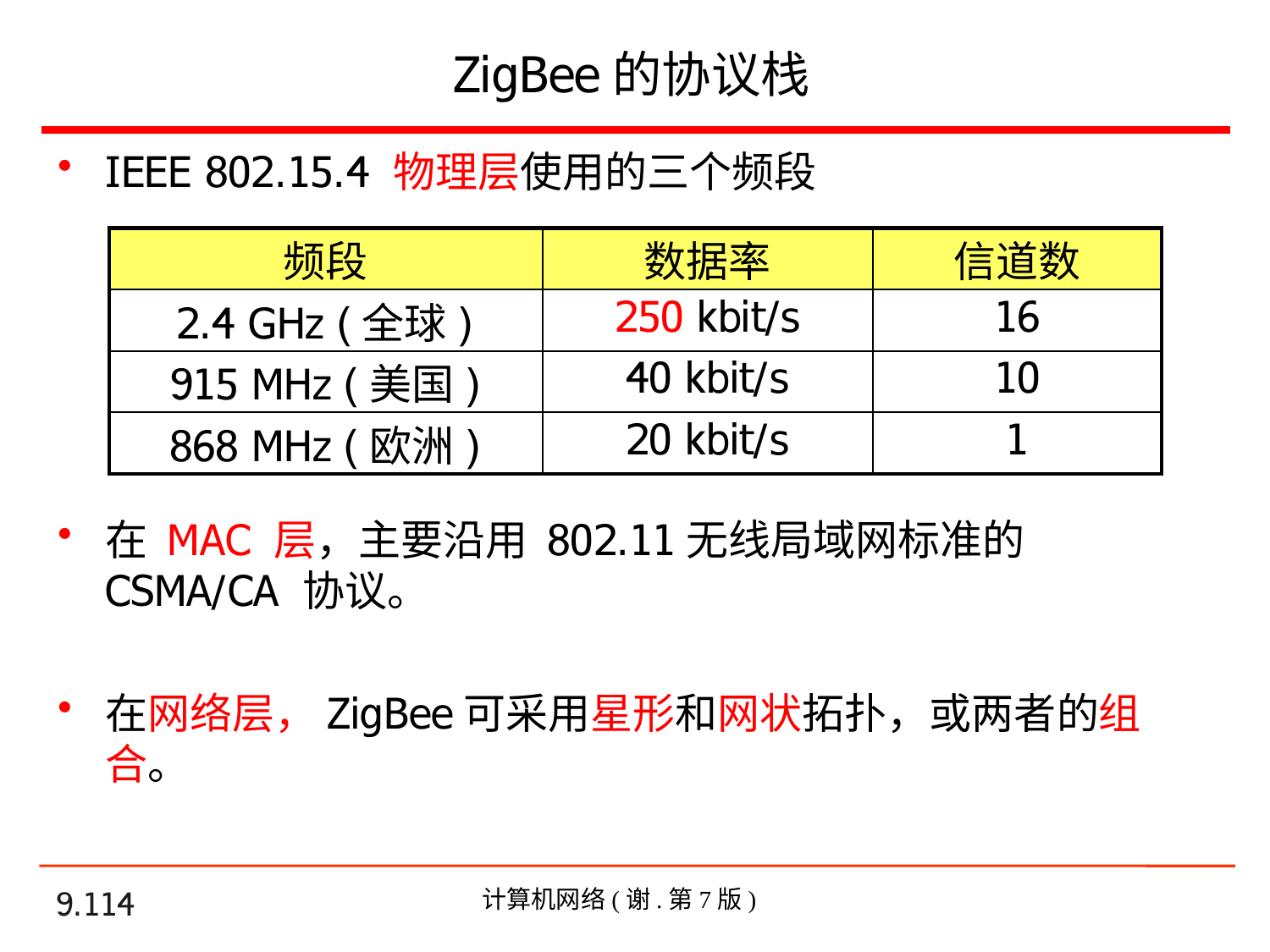

# ZigBee的协议栈
IEEE 802.15.4 物理层使用的三个频段

在 MAC 层，主要沿用 802.11无线局域网标准的 CSMA/CA 协议。

在网络层，ZigBee可采用星形和网状拓扑，或两者的组合。
| 频段 | 数据率 | 信道数 |
| --- | --- | --- |
| 2.4 GHz (全球) | 250 kbit/s | 16 |
| 915 MHz (美国) | 40 kbit/s | 10 |
| 868 MHz (欧洲) | 20 kbit/s | 1 |